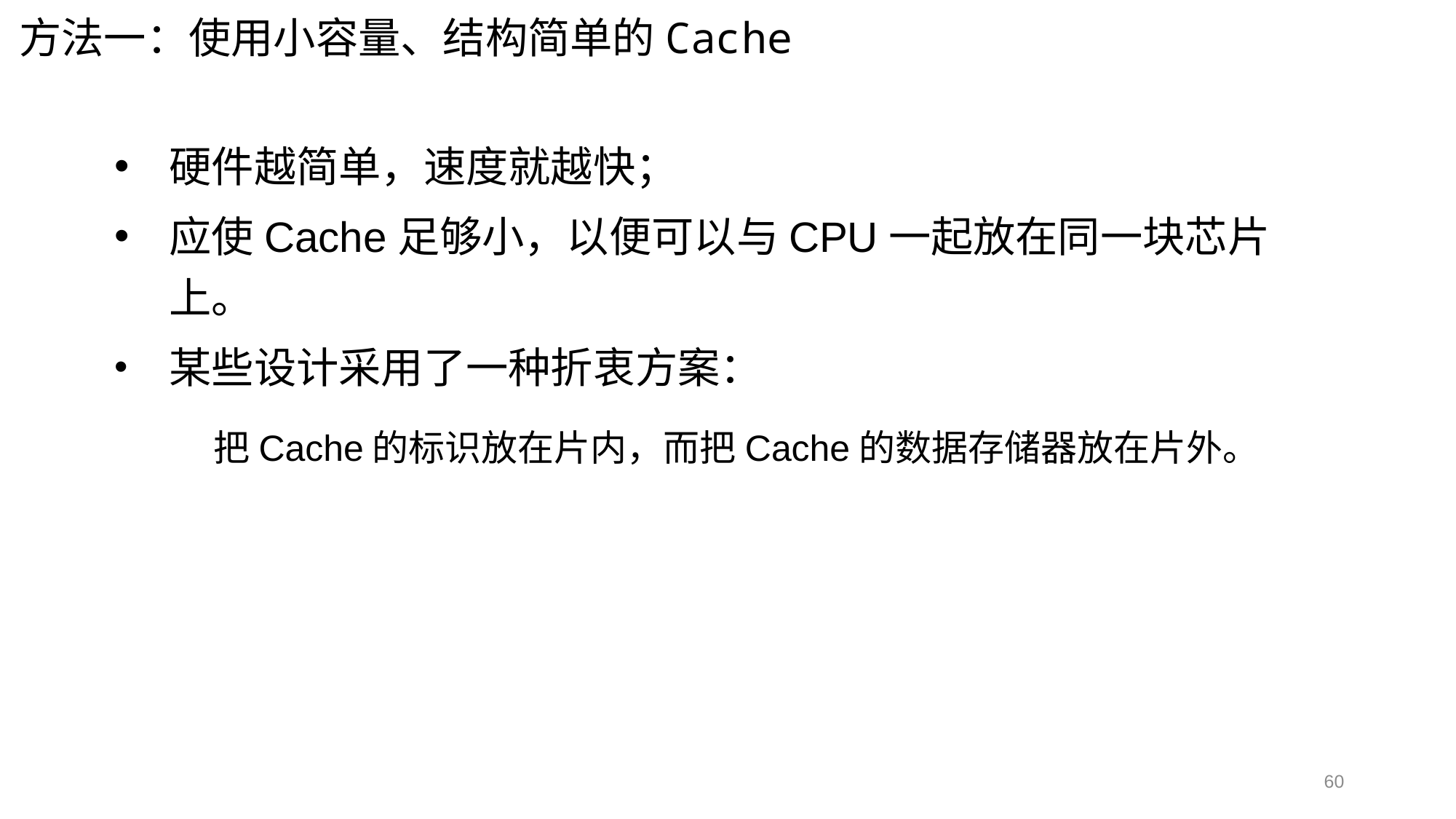

方法一：使用小容量、结构简单的Cache
硬件越简单，速度就越快；
应使Cache足够小，以便可以与CPU一起放在同一块芯片上。
某些设计采用了一种折衷方案：
   把Cache的标识放在片内，而把Cache的数据存储器放在片外。

60